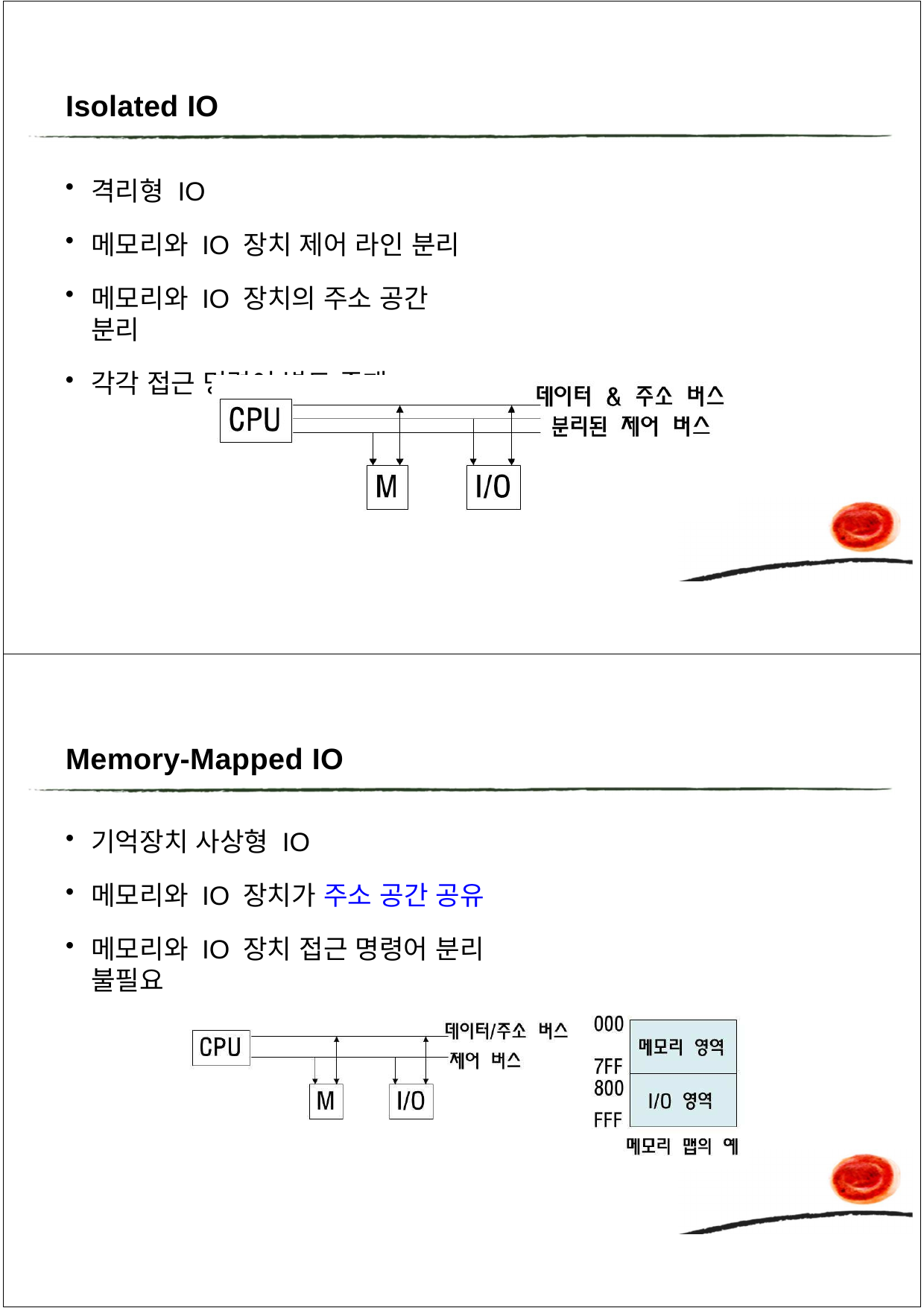

Isolated IO

격리형 IO
메모리와 IO 장치 제어 라인 분리
메모리와 IO 장치의 주소 공간 분리
각각 접근 명령어 별도 존재

Memory-Mapped IO

0
기억장치 사상형 IO
메모리와 IO 장치가 주소 공간 공유
메모리와 IO 장치 접근 명령어 분리 불필요